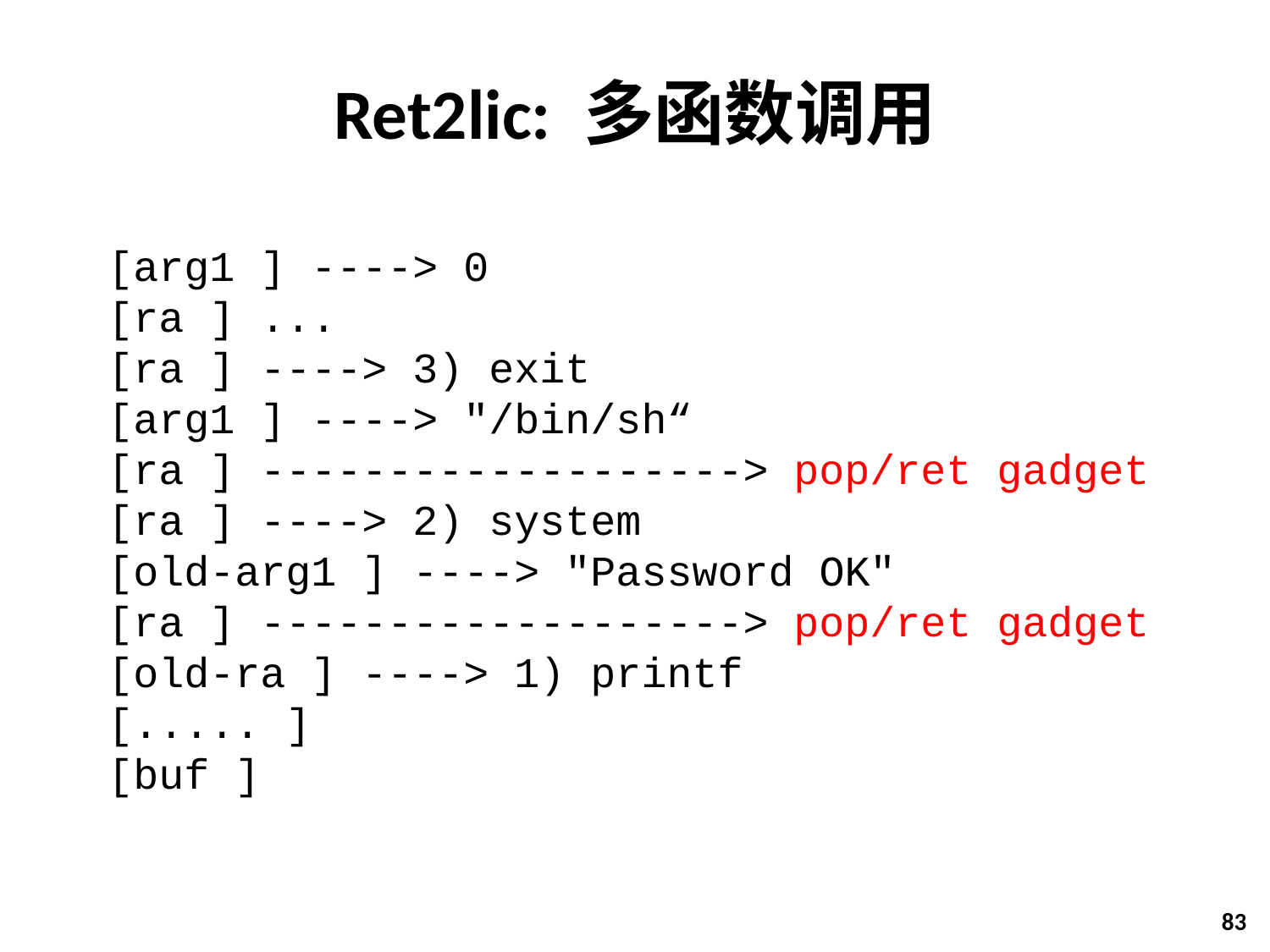

# Ret2lic: 多函数调用
[arg1 ] ----> 0
[ra ] ...
[ra ] ----> 3) exit
[arg1 ] ----> "/bin/sh“
[ra ] -------------------> pop/ret gadget
[ra ] ----> 2) system
[old-arg1 ] ----> "Password OK"
[ra ] -------------------> pop/ret gadget
[old-ra ] ----> 1) printf
[..... ]
[buf ]
83